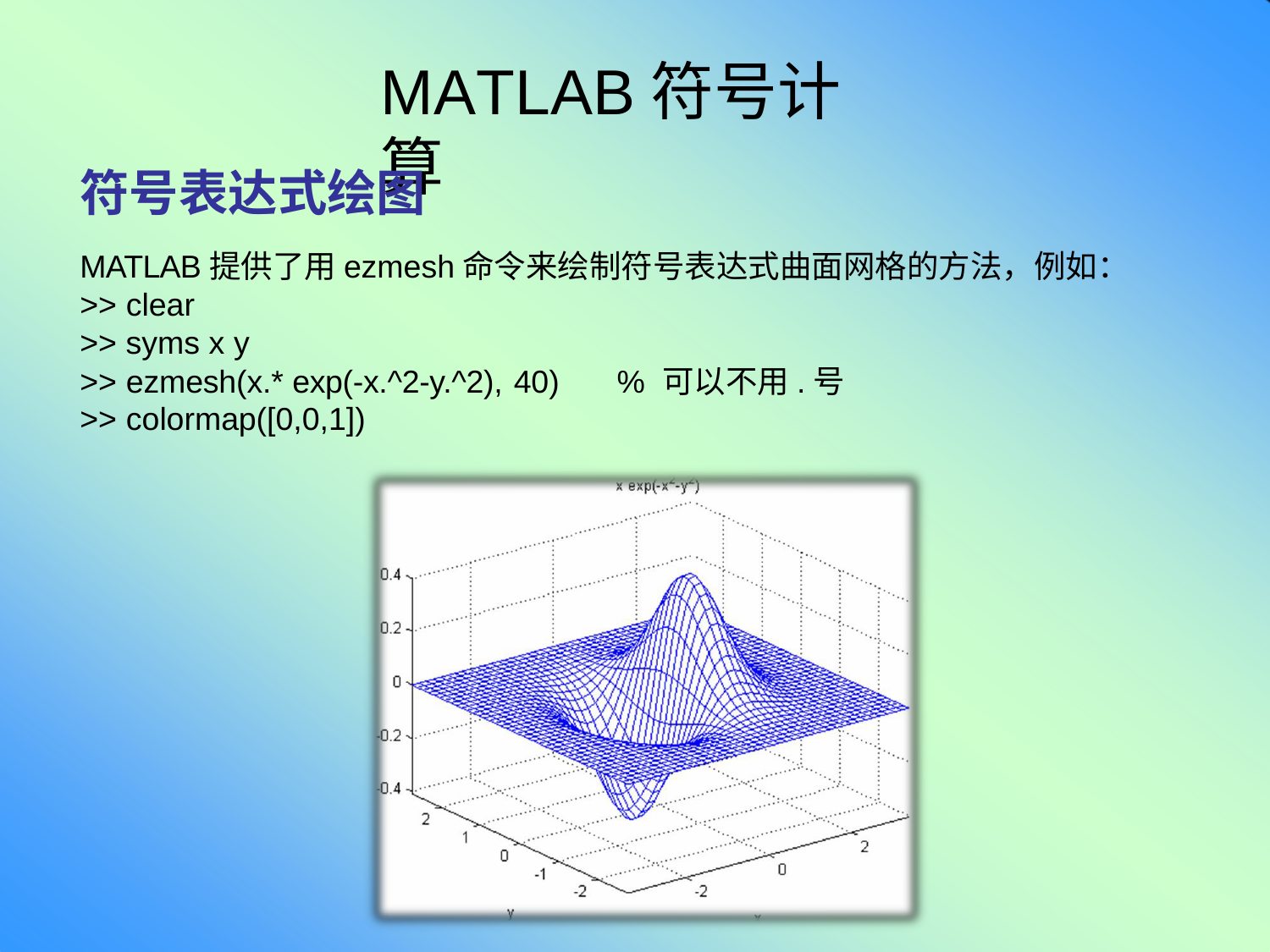

# MATLAB符号计算
符号表达式绘图
MATLAB提供了用ezmesh命令来绘制符号表达式曲面网格的方法，例如：
>> clear
>> syms x y
>> ezmesh(x.* exp(-x.^2-y.^2), 40)	% 可以不用.号
>> colormap([0,0,1])